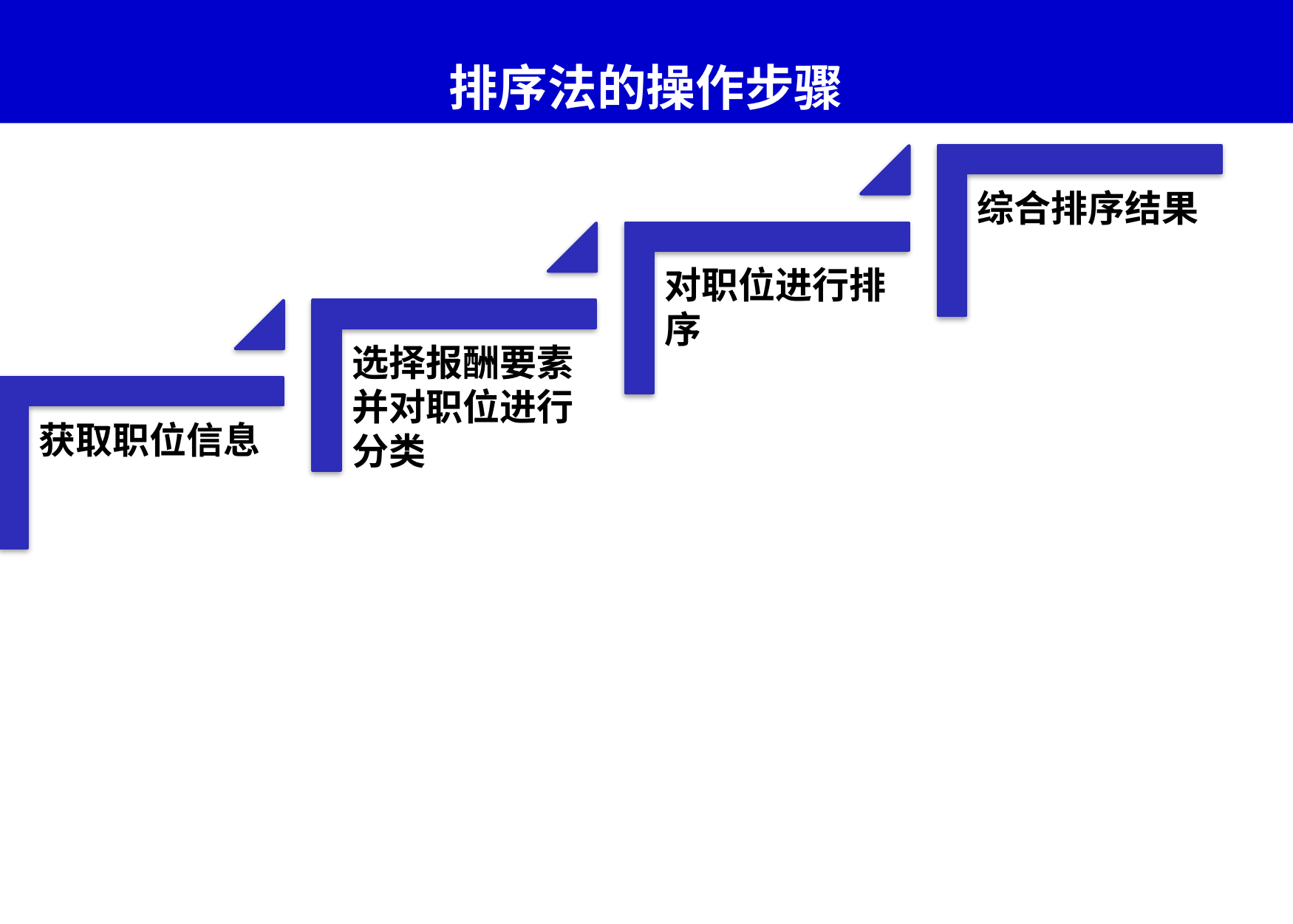

# 排序法的操作步骤
获取职位信息
选择报酬要素并对职位进行分类
对职位进行排序
综合排序结果